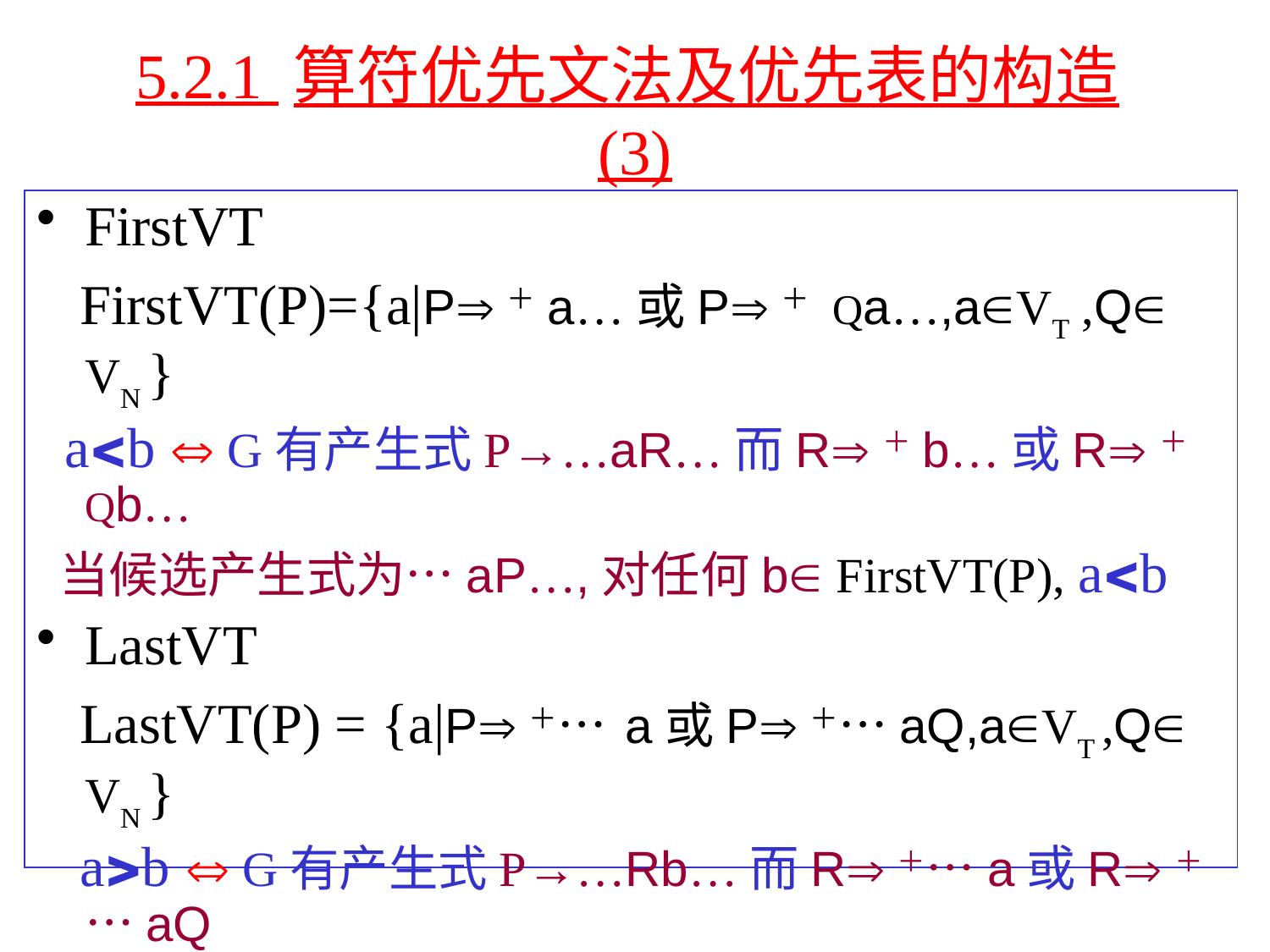

# 5.2.1 算符优先文法及优先表的构造(3)
FirstVT
   FirstVT(P)={a|P⇒＋a…或P⇒＋ Qa…,a∈VT ,Q∈ VN }
  a<b ⇔ G有产生式P→…aR…而R⇒＋b…或R⇒＋ Qb…
 当候选产生式为…aP…,对任何b∈ FirstVT(P), a<b
LastVT
   LastVT(P) = {a|P⇒＋… a或P⇒＋…aQ,a∈VT ,Q∈ VN }
   a>b ⇔ G有产生式P→…Rb…而R⇒＋…a或R⇒＋…aQ
  当候选产生式为…Pb…,对任何a∈ LastVT(P), a>b
a=b ⇔ G有产生式 P→…ab…或P→…aQb…